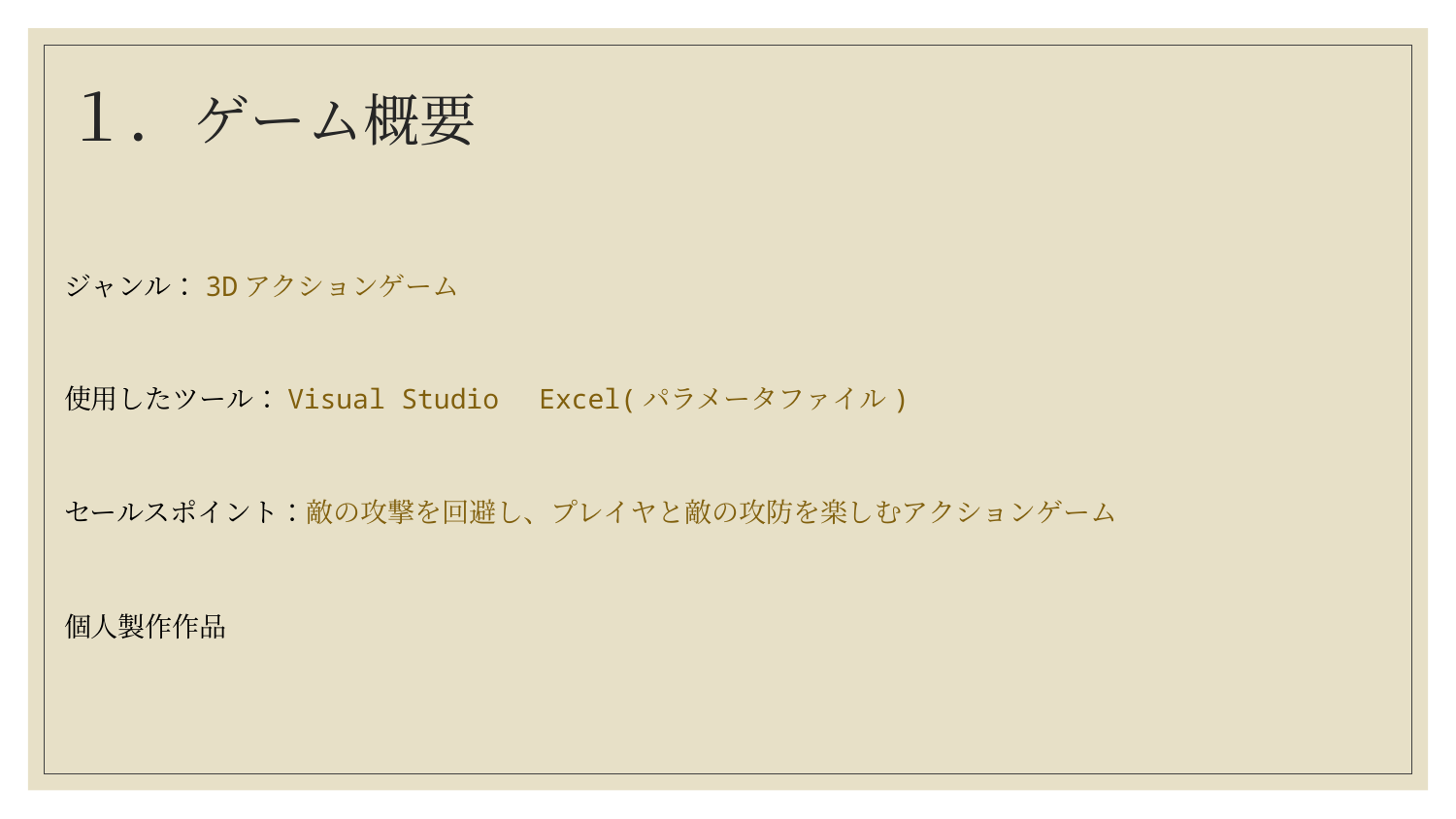

# １．ゲーム概要
ジャンル：3Dアクションゲーム

使用したツール：Visual Studio　Excel(パラメータファイル)

セールスポイント：敵の攻撃を回避し、プレイヤと敵の攻防を楽しむアクションゲーム

個人製作作品